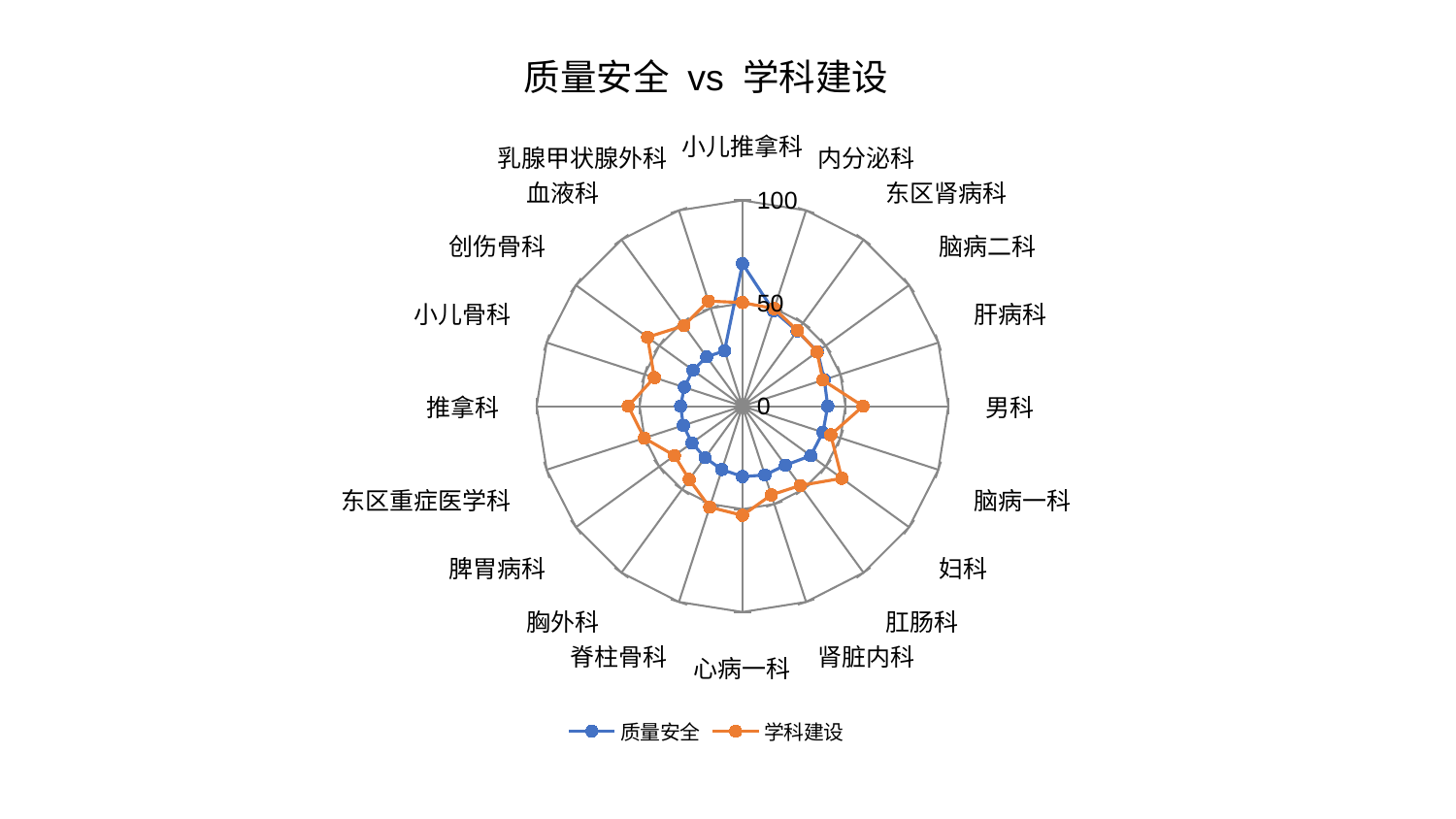

### Chart: 质量安全 vs 学科建设

| Category | 质量安全 | 学科建设 |
|---|---|---|
| 小儿推拿科 | 69.21862965486271 | 50.356940158963155 |
| 内分泌科 | 48.761950582508106 | 49.83972755793035 |
| 东区肾病科 | 45.140386438060304 | 45.47833106953356 |
| 脑病二科 | 45.10355414565082 | 44.78164382161761 |
| 肝病科 | 41.788952491124725 | 41.00397234191527 |
| 男科 | 41.41038420541579 | 58.53043192472274 |
| 脑病一科 | 41.076330598537574 | 45.074484589506035 |
| 妇科 | 40.9751018404622 | 59.64745923865956 |
| 肛肠科 | 35.4493068884678 | 47.65809517873704 |
| 肾脏内科 | 35.15852303330725 | 45.33981729148351 |
| 心病一科 | 34.204781822665765 | 53.040321618199705 |
| 脊柱骨科 | 32.3836564768763 | 51.60584876004236 |
| 胸外科 | 30.94091411020525 | 44.04134814289801 |
| 脾胃病科 | 30.371393576466595 | 40.84431361396392 |
| 东区重症医学科 | 30.22355348229046 | 50.172090509344955 |
| 推拿科 | 30.090849241472217 | 55.544446274985724 |
| 小儿骨科 | 29.750695413097834 | 45.02269786660775 |
| 创伤骨科 | 29.738141333344316 | 57.02667173853809 |
| 血液科 | 29.639747669505205 | 48.35529795894301 |
| 乳腺甲状腺外科 | 28.258935553608488 | 53.70304534662671 |
4